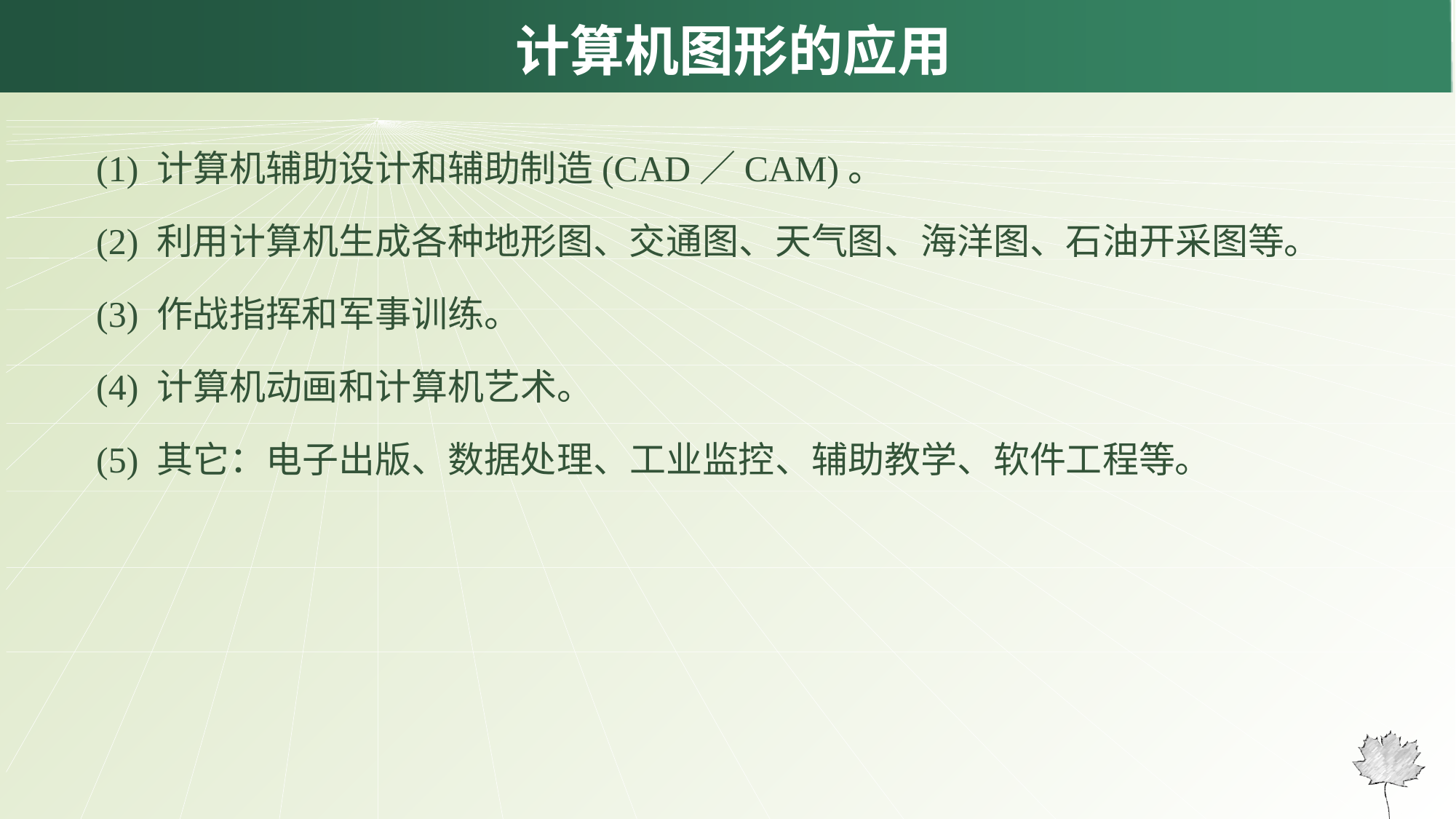

# 计算机图形的应用
(1) 计算机辅助设计和辅助制造(CAD／CAM)。
(2) 利用计算机生成各种地形图、交通图、天气图、海洋图、石油开采图等。
(3) 作战指挥和军事训练。
(4) 计算机动画和计算机艺术。
(5) 其它：电子出版、数据处理、工业监控、辅助教学、软件工程等。